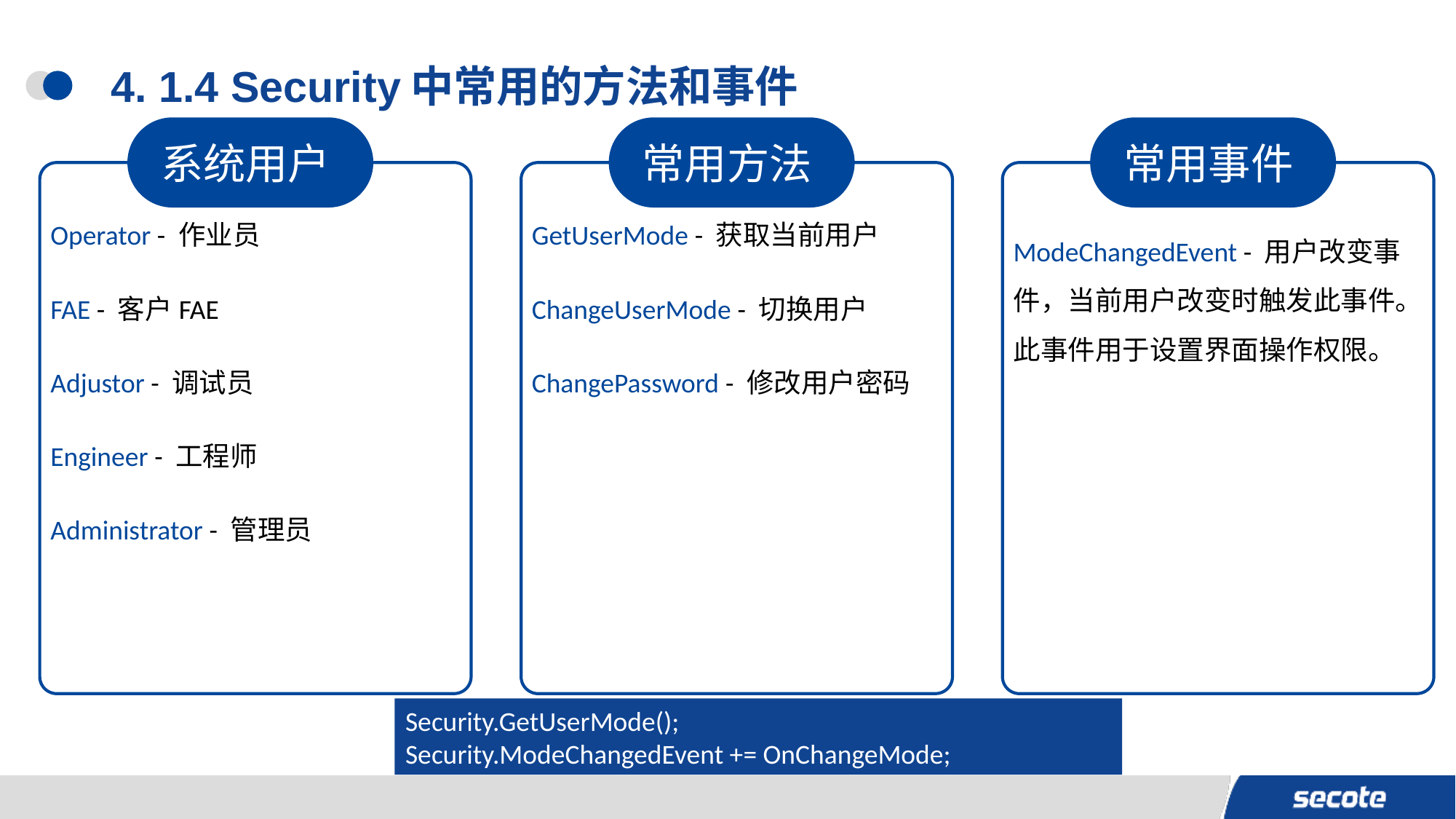

# 4. 1.4 Security中常用的方法和事件

系统用户

Operator - 作业员

FAE - 客户FAE

Adjustor - 调试员

Engineer - 工程师

Administrator - 管理员

常用方法

GetUserMode - 获取当前用户

ChangeUserMode - 切换用户

ChangePassword - 修改用户密码

常用事件

ModeChangedEvent - 用户改变事件，当前用户改变时触发此事件。此事件用于设置界面操作权限。
Security.GetUserMode();
Security.ModeChangedEvent += OnChangeMode;